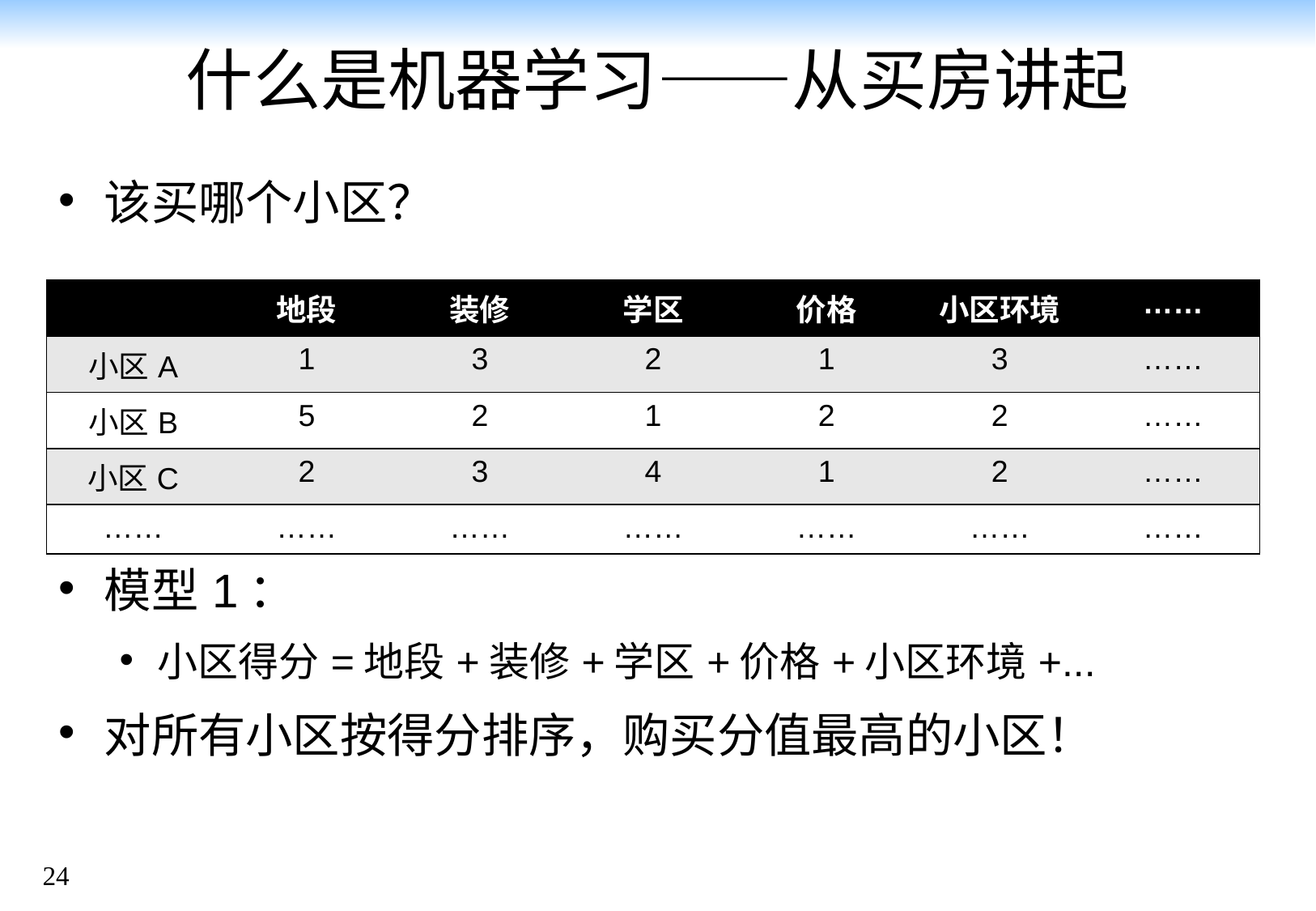

# 什么是机器学习——从买房讲起
该买哪个小区？

模型1：
小区得分=地段+装修+学区+价格+小区环境+...
对所有小区按得分排序，购买分值最高的小区！
|  | 地段 | 装修 | 学区 | 价格 | 小区环境 | …… |
| --- | --- | --- | --- | --- | --- | --- |
| 小区A | 1 | 3 | 2 | 1 | 3 | …… |
| 小区B | 5 | 2 | 1 | 2 | 2 | …… |
| 小区C | 2 | 3 | 4 | 1 | 2 | …… |
| …… | …… | …… | …… | …… | …… | …… |